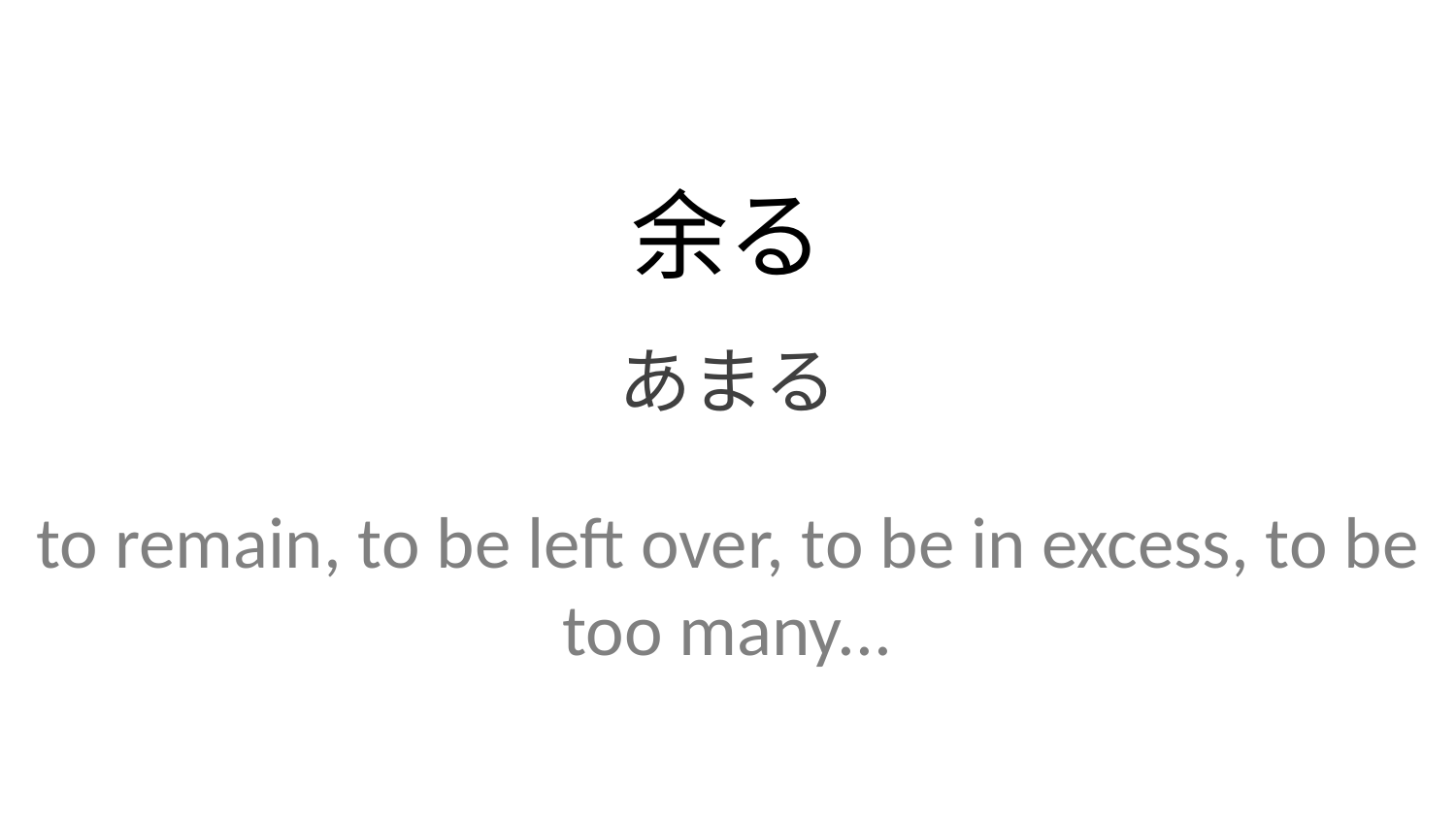

余る

あまる
to remain, to be left over, to be in excess, to be too many...